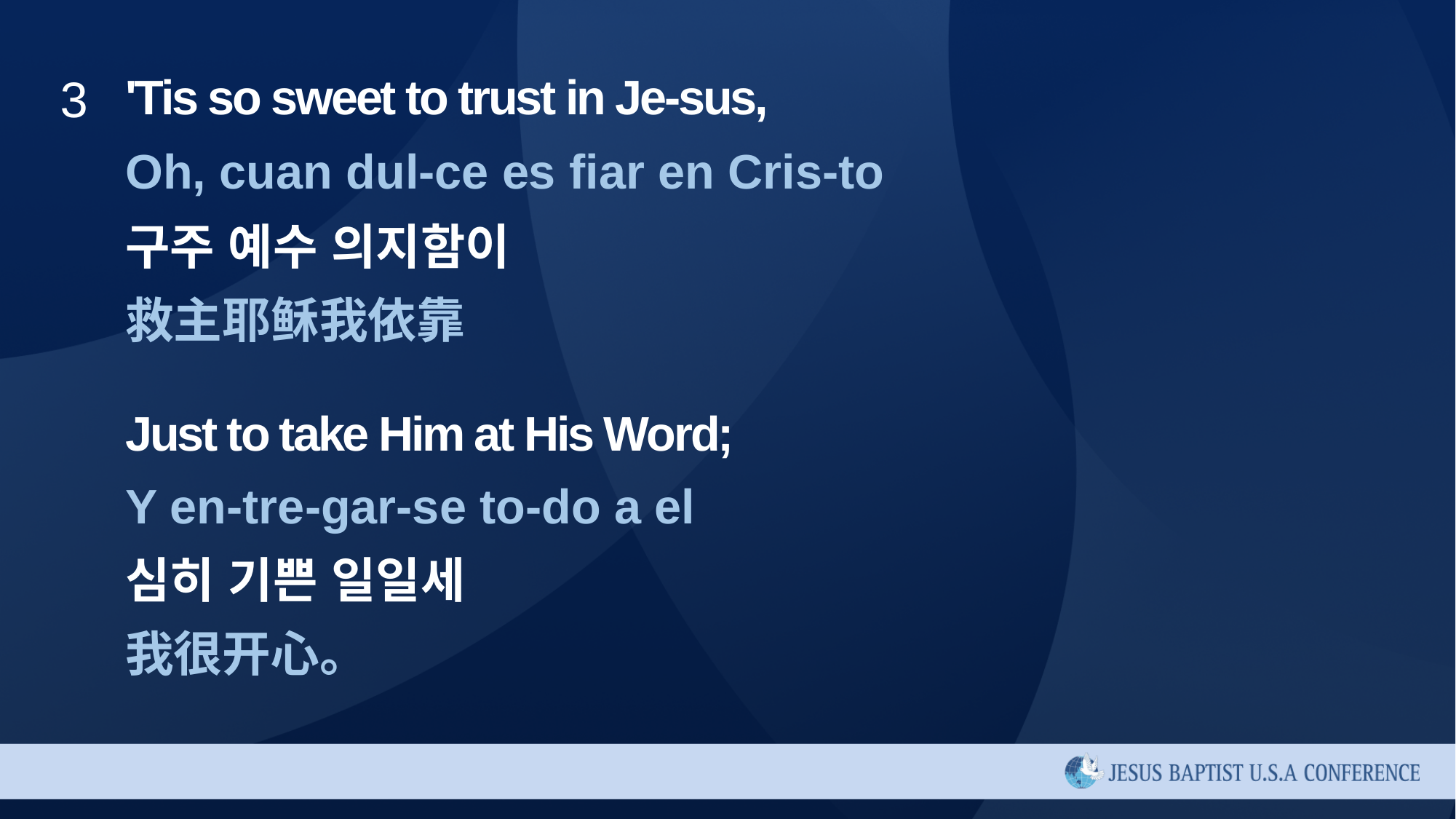

'Tis so sweet to trust in Je-sus,
3
Oh, cuan dul-ce es fiar en Cris-to
구주 예수 의지함이
救主耶稣我依靠

Just to take Him at His Word;
Y en-tre-gar-se to-do a el
심히 기쁜 일일세
我很开心。